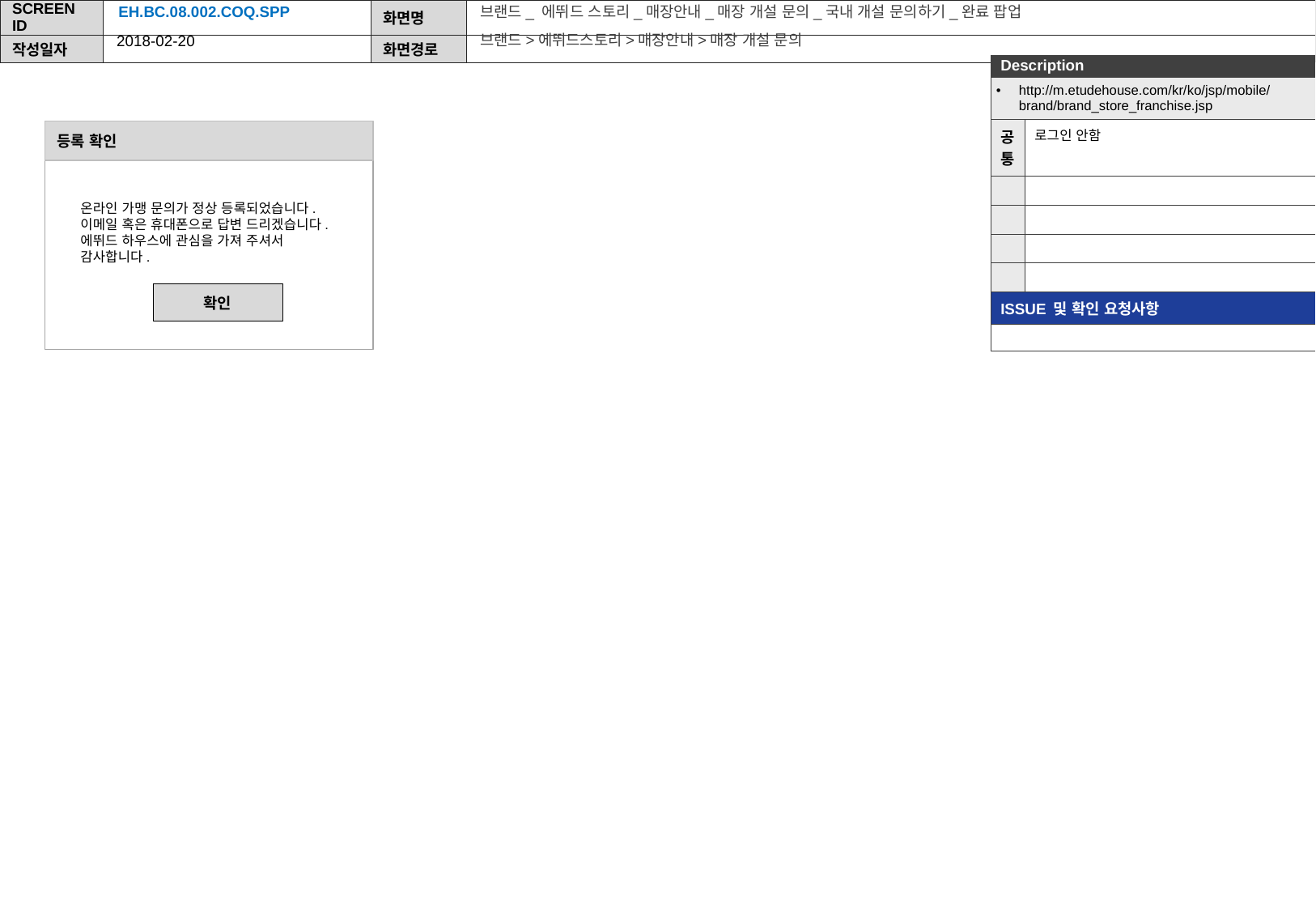

EH.BC.08.002.COQ.SPP
브랜드_ 에뛰드 스토리_매장안내_매장 개설 문의_국내 개설 문의하기_완료 팝업
브랜드>에뛰드스토리>매장안내>매장 개설 문의
2018-02-20
| Description |  |
| --- | --- |
| http://m.etudehouse.com/kr/ko/jsp/mobile/brand/brand\_store\_franchise.jsp |  |
| 공통 | 로그인 안함 |
|  |  |
|  |  |
|  |  |
|  |  |
| ISSUE 및 확인 요청사항 |  |
|  |  |
등록 확인

온라인 가맹 문의가 정상 등록되었습니다.
이메일 혹은 휴대폰으로 답변 드리겠습니다.
에뛰드 하우스에 관심을 가져 주셔서 감사합니다.
확인